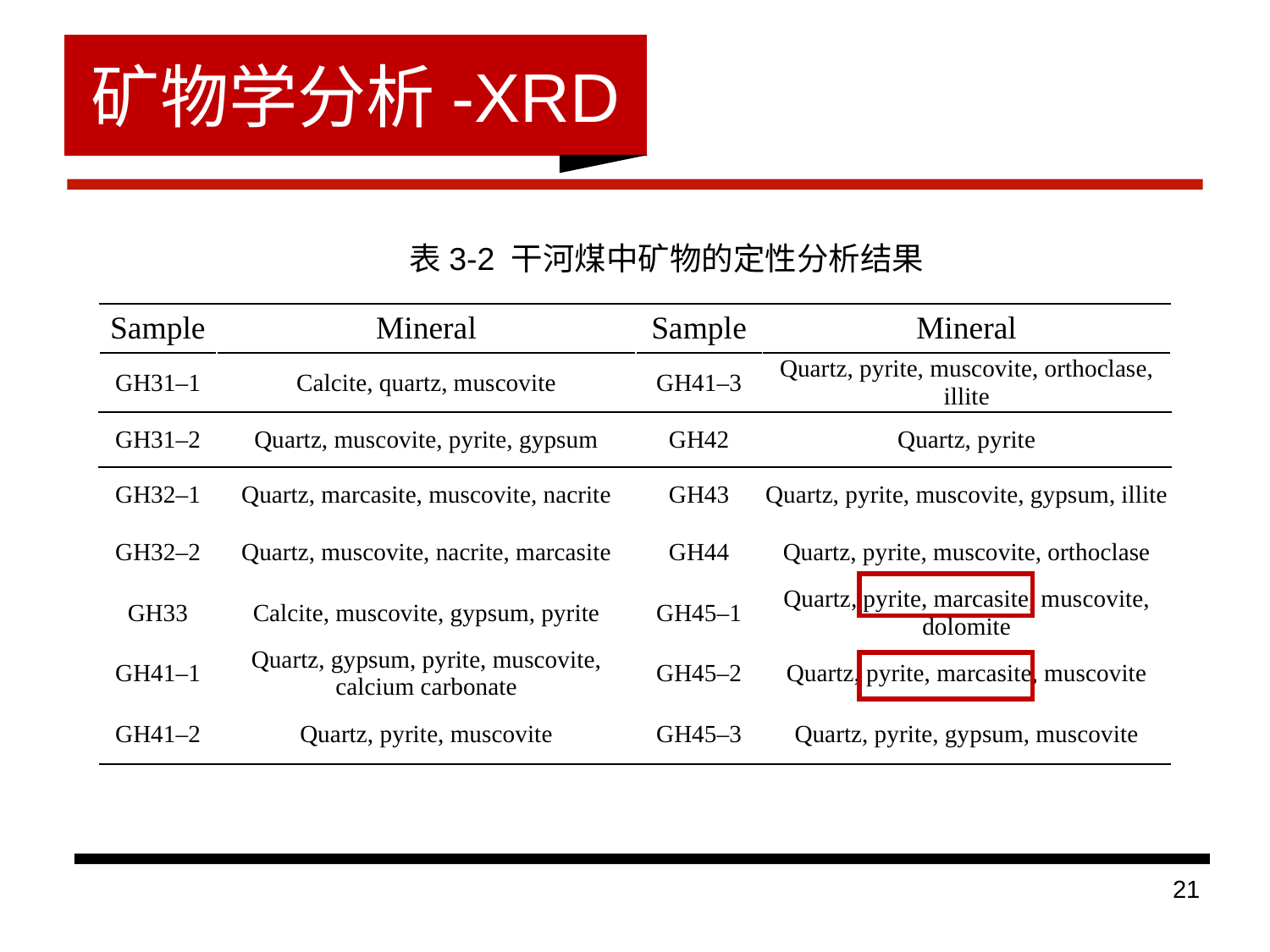

矿物学分析-XRD

表3-2 干河煤中矿物的定性分析结果
| Sample | Mineral | Sample | Mineral |
| --- | --- | --- | --- |
| GH31–1 | Calcite, quartz, muscovite | GH41–3 | Quartz, pyrite, muscovite, orthoclase, illite |
| GH31–2 | Quartz, muscovite, pyrite, gypsum | GH42 | Quartz, pyrite |
| GH32–1 | Quartz, marcasite, muscovite, nacrite | GH43 | Quartz, pyrite, muscovite, gypsum, illite |
| GH32–2 | Quartz, muscovite, nacrite, marcasite | GH44 | Quartz, pyrite, muscovite, orthoclase |
| GH33 | Calcite, muscovite, gypsum, pyrite | GH45–1 | Quartz, pyrite, marcasite, muscovite, dolomite |
| GH41–1 | Quartz, gypsum, pyrite, muscovite, calcium carbonate | GH45–2 | Quartz, pyrite, marcasite, muscovite |
| GH41–2 | Quartz, pyrite, muscovite | GH45–3 | Quartz, pyrite, gypsum, muscovite |

21